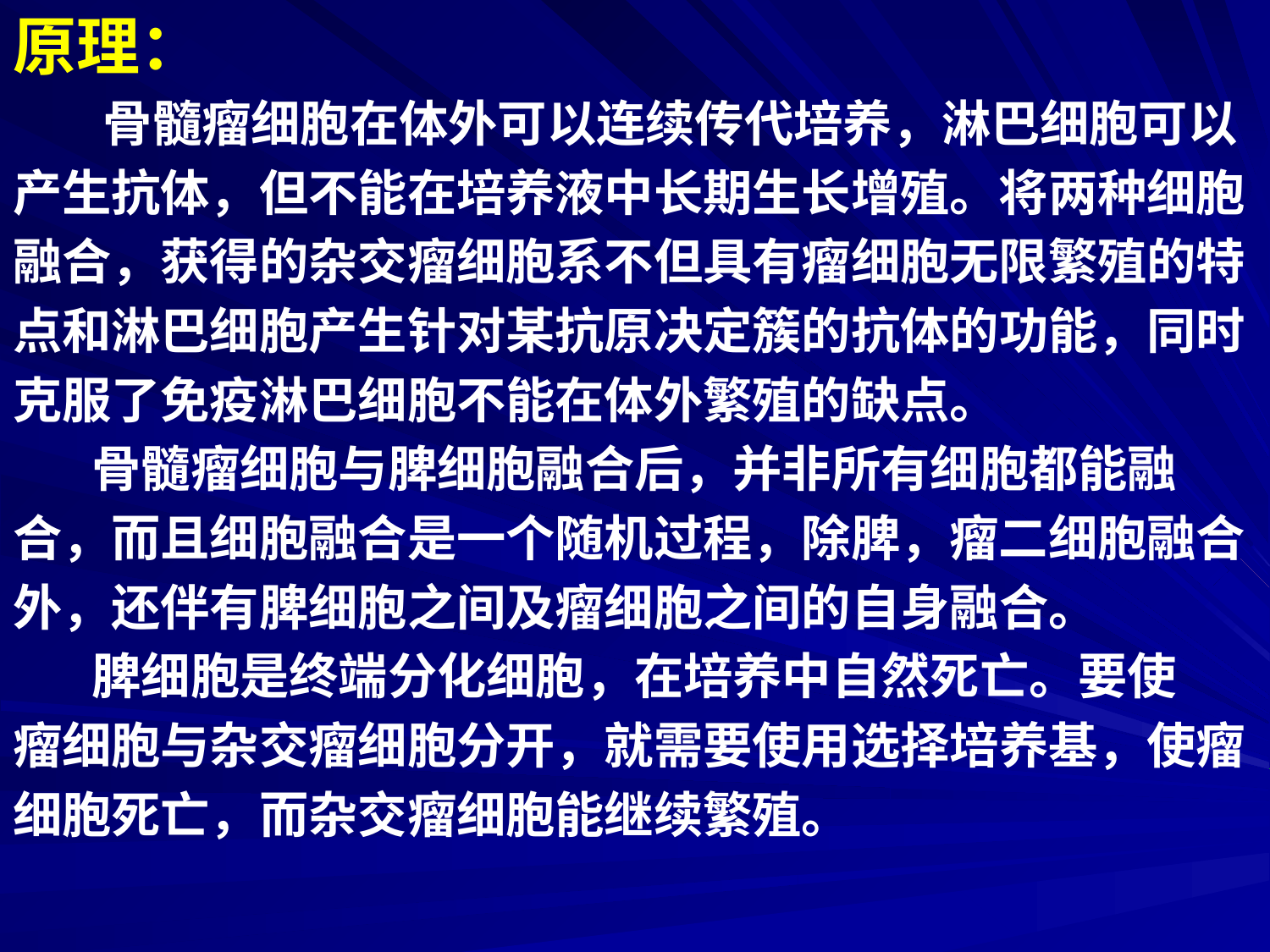

原理：
       骨髓瘤细胞在体外可以连续传代培养，淋巴细胞可以
产生抗体，但不能在培养液中长期生长增殖。将两种细胞
融合，获得的杂交瘤细胞系不但具有瘤细胞无限繁殖的特
点和淋巴细胞产生针对某抗原决定簇的抗体的功能，同时
克服了免疫淋巴细胞不能在体外繁殖的缺点。
      骨髓瘤细胞与脾细胞融合后，并非所有细胞都能融
合，而且细胞融合是一个随机过程，除脾，瘤二细胞融合
外，还伴有脾细胞之间及瘤细胞之间的自身融合。
      脾细胞是终端分化细胞，在培养中自然死亡。要使
瘤细胞与杂交瘤细胞分开，就需要使用选择培养基，使瘤
细胞死亡，而杂交瘤细胞能继续繁殖。